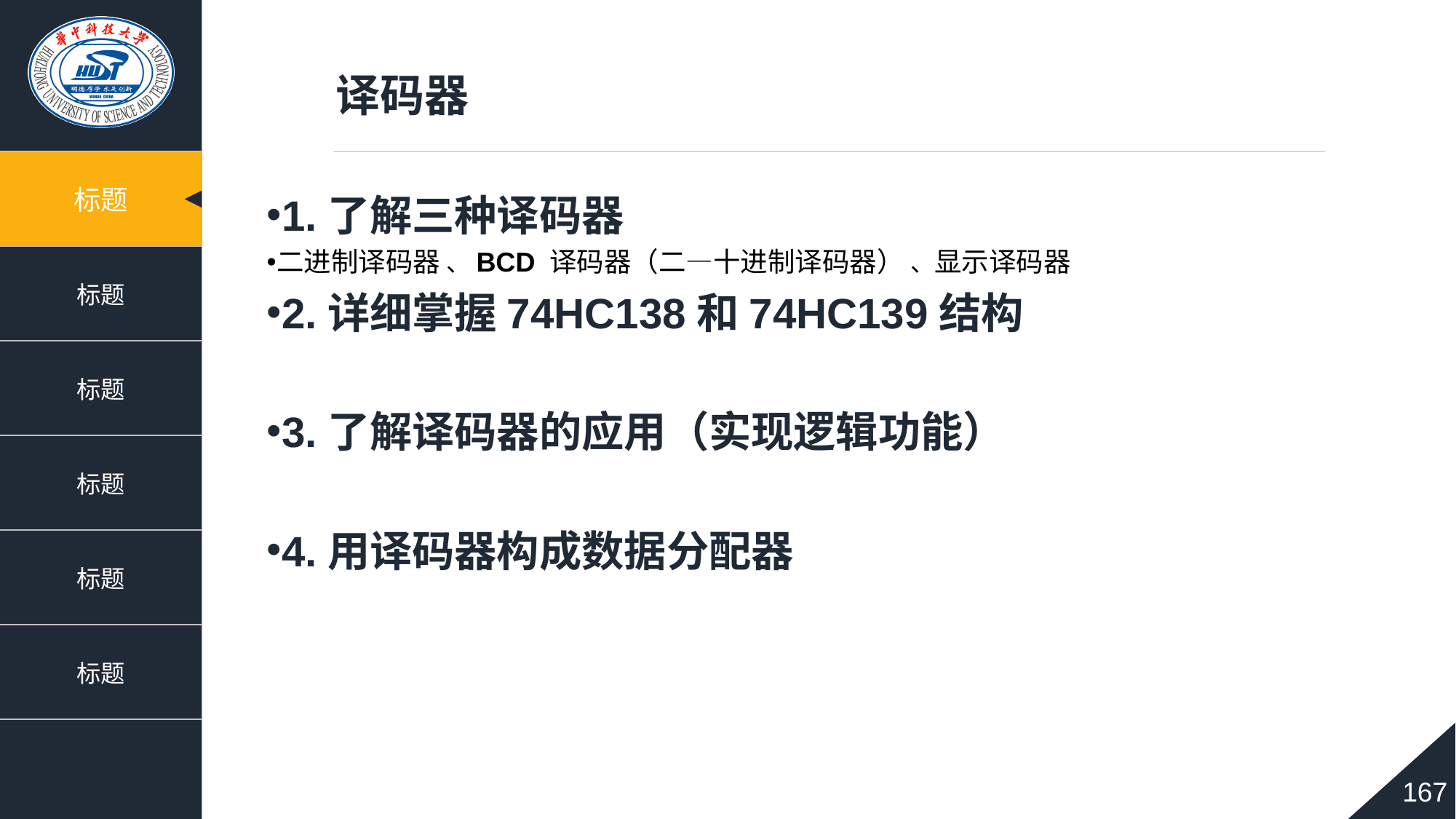

译码器
1.了解三种译码器
二进制译码器 、BCD 译码器（二—十进制译码器） 、显示译码器
2.详细掌握74HC138和74HC139结构

3.了解译码器的应用（实现逻辑功能）

4.用译码器构成数据分配器